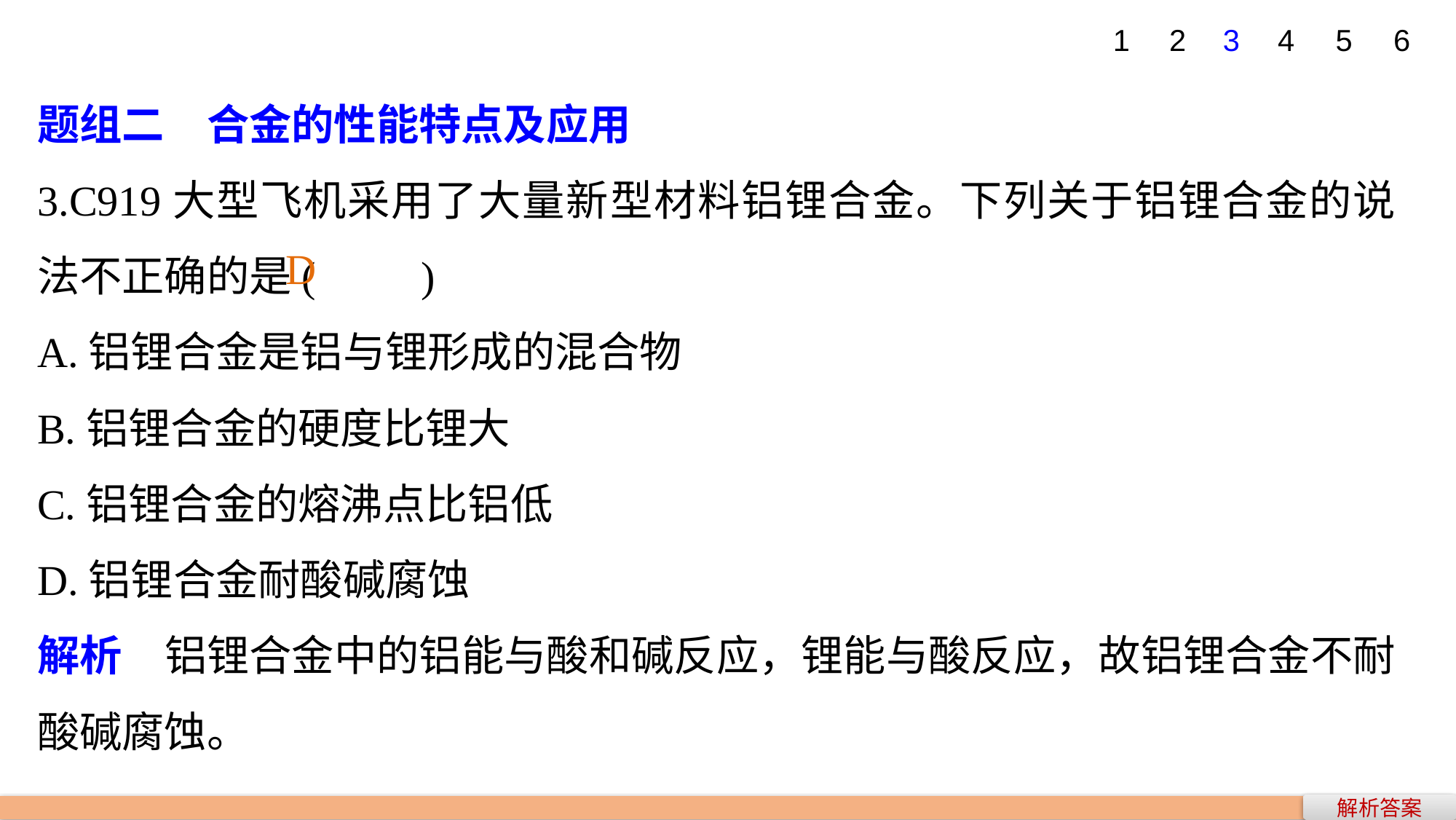

1
2
3
4
5
6
题组二　合金的性能特点及应用
3.C919大型飞机采用了大量新型材料铝锂合金。下列关于铝锂合金的说法不正确的是(　　)
A.铝锂合金是铝与锂形成的混合物
B.铝锂合金的硬度比锂大
C.铝锂合金的熔沸点比铝低
D.铝锂合金耐酸碱腐蚀
解析　铝锂合金中的铝能与酸和碱反应，锂能与酸反应，故铝锂合金不耐酸碱腐蚀。
D
解析答案